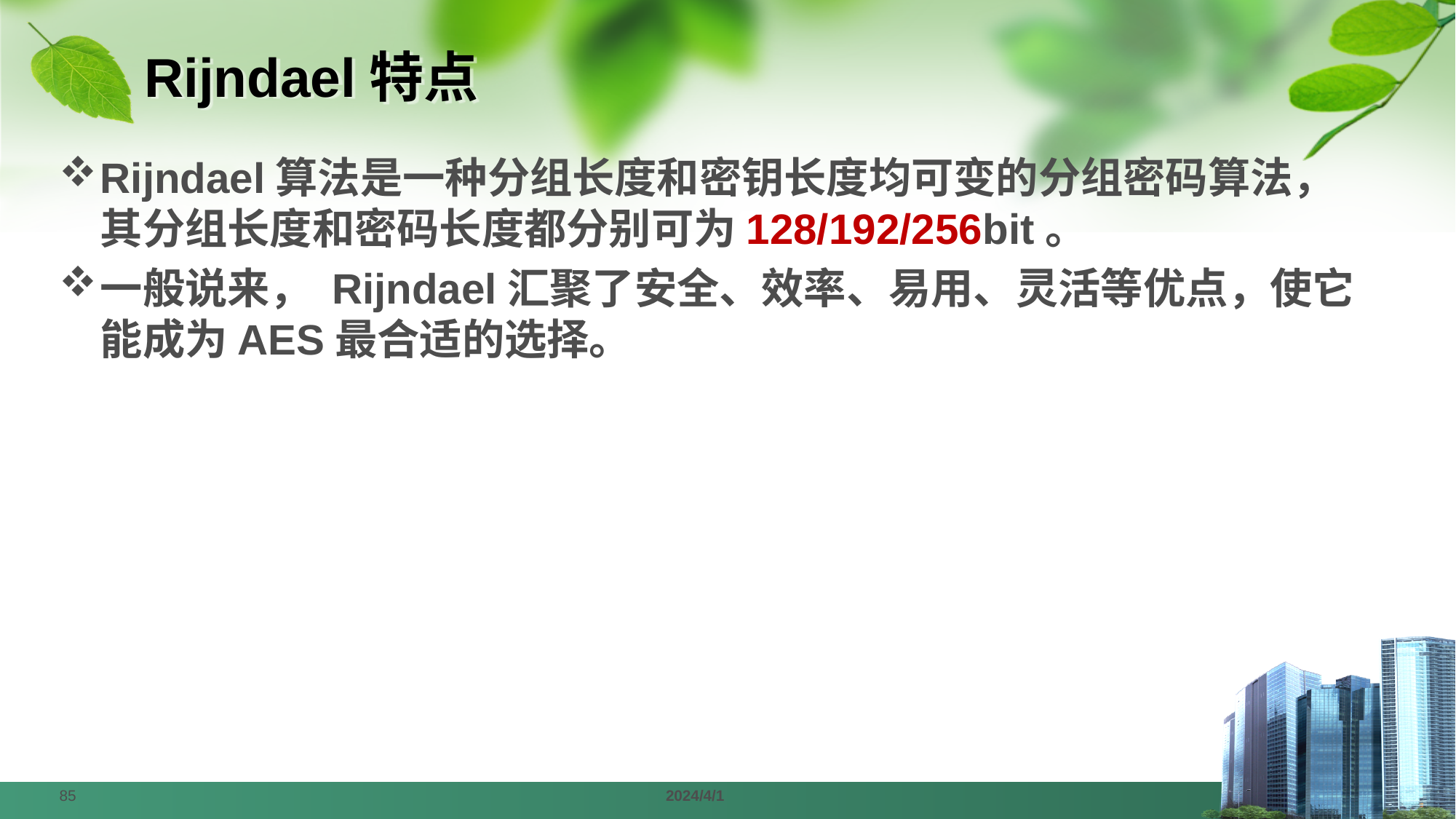

# Rijndael特点
Rijndael算法是一种分组长度和密钥长度均可变的分组密码算法，其分组长度和密码长度都分别可为128/192/256bit。
一般说来， Rijndael汇聚了安全、效率、易用、灵活等优点，使它能成为AES最合适的选择。
85
2024/4/1